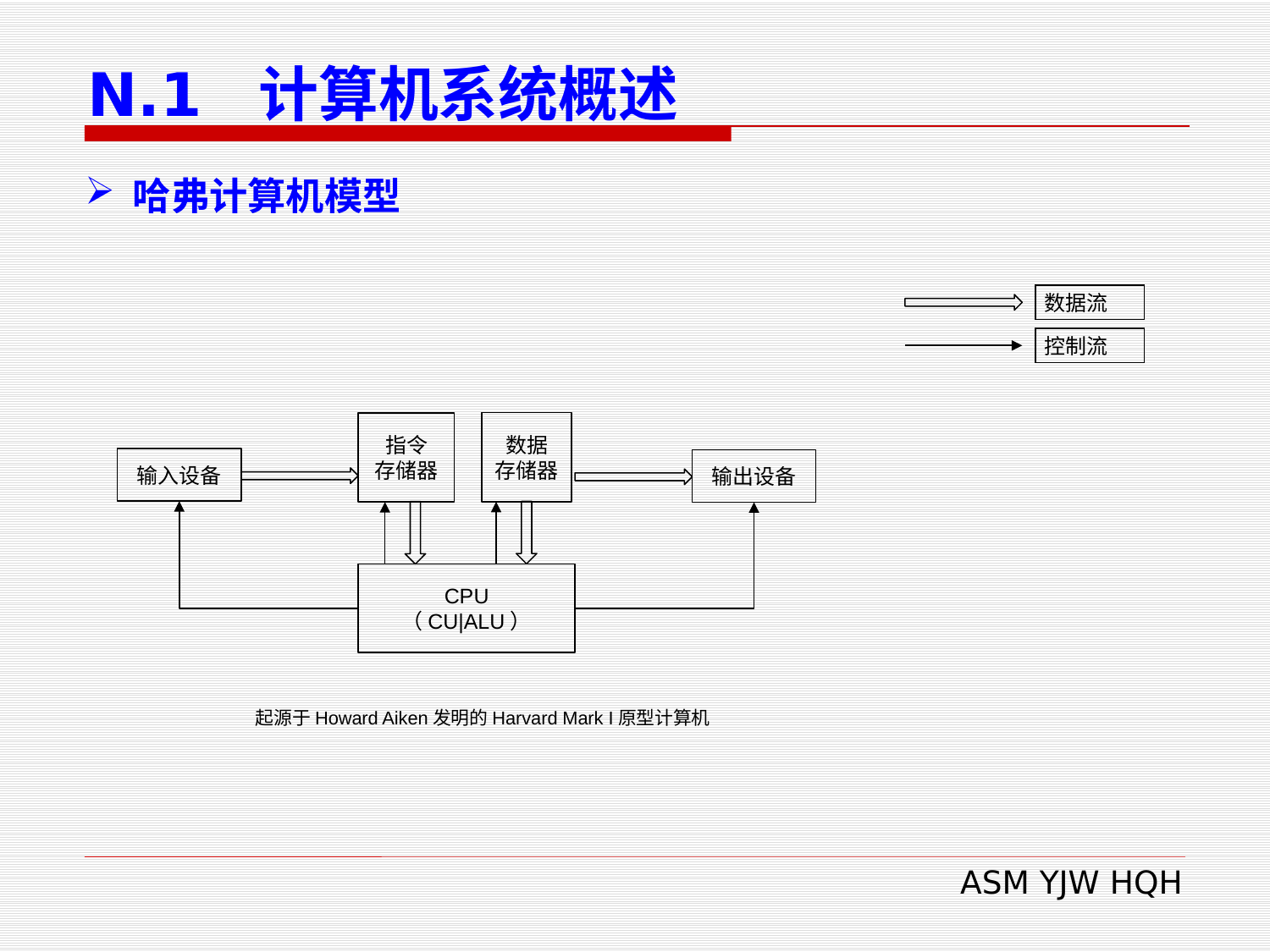

N.1  计算机系统概述
# 哈弗计算机模型
数据流

控制流
数据
存储器
指令
存储器
输入设备
输出设备

CPU
（CU|ALU）
起源于Howard Aiken发明的Harvard Mark I原型计算机